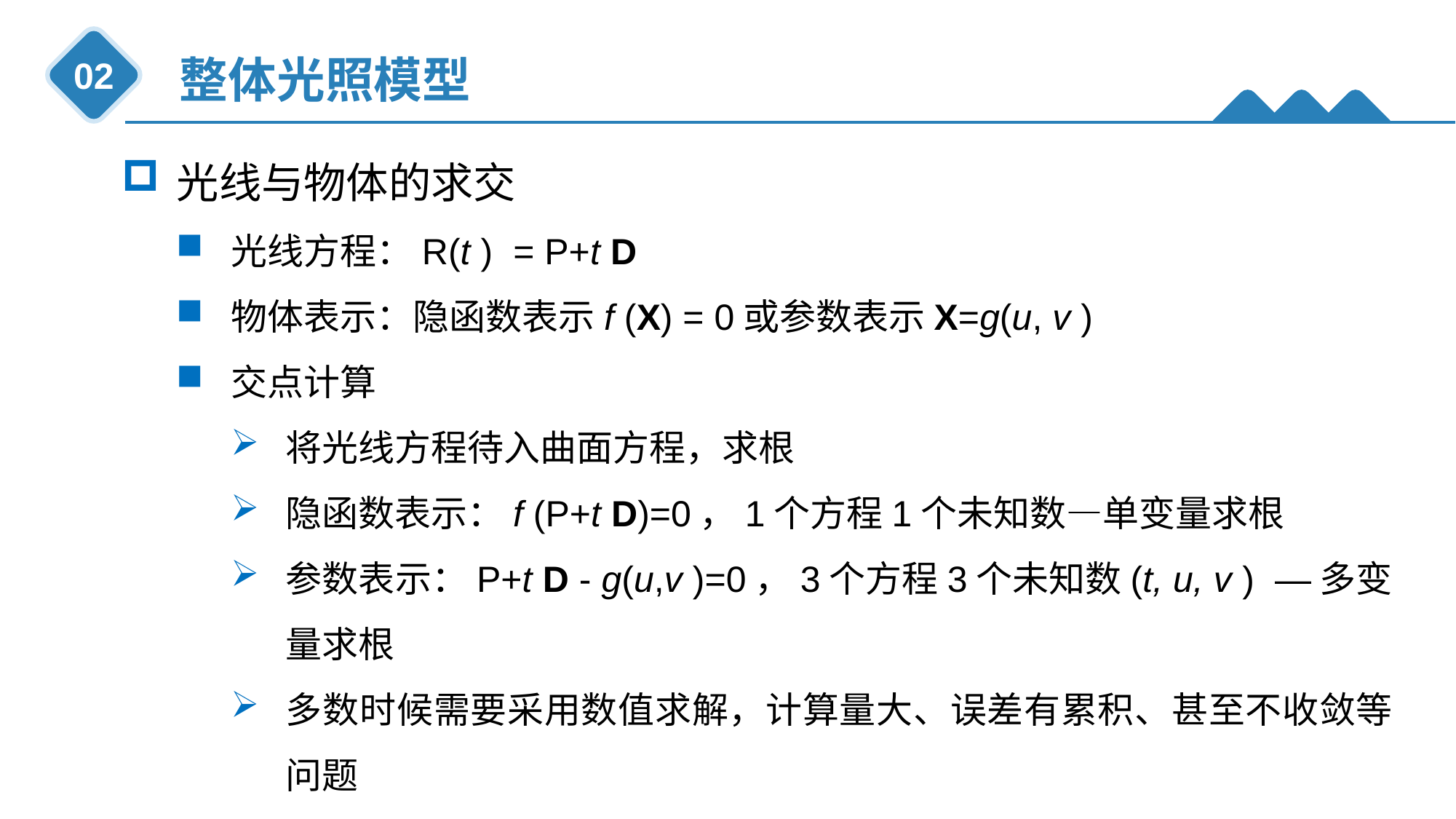

整体光照模型
02

光线与物体的求交
光线方程：R(t )  = P+t D
物体表示：隐函数表示f (X) = 0或参数表示X=g(u, v )
交点计算
将光线方程待入曲面方程，求根
隐函数表示：f (P+t D)=0，1个方程1个未知数—单变量求根
参数表示：P+t D - g(u,v )=0，3个方程3个未知数(t, u, v )  —多变量求根
多数时候需要采用数值求解，计算量大、误差有累积、甚至不收敛等问题